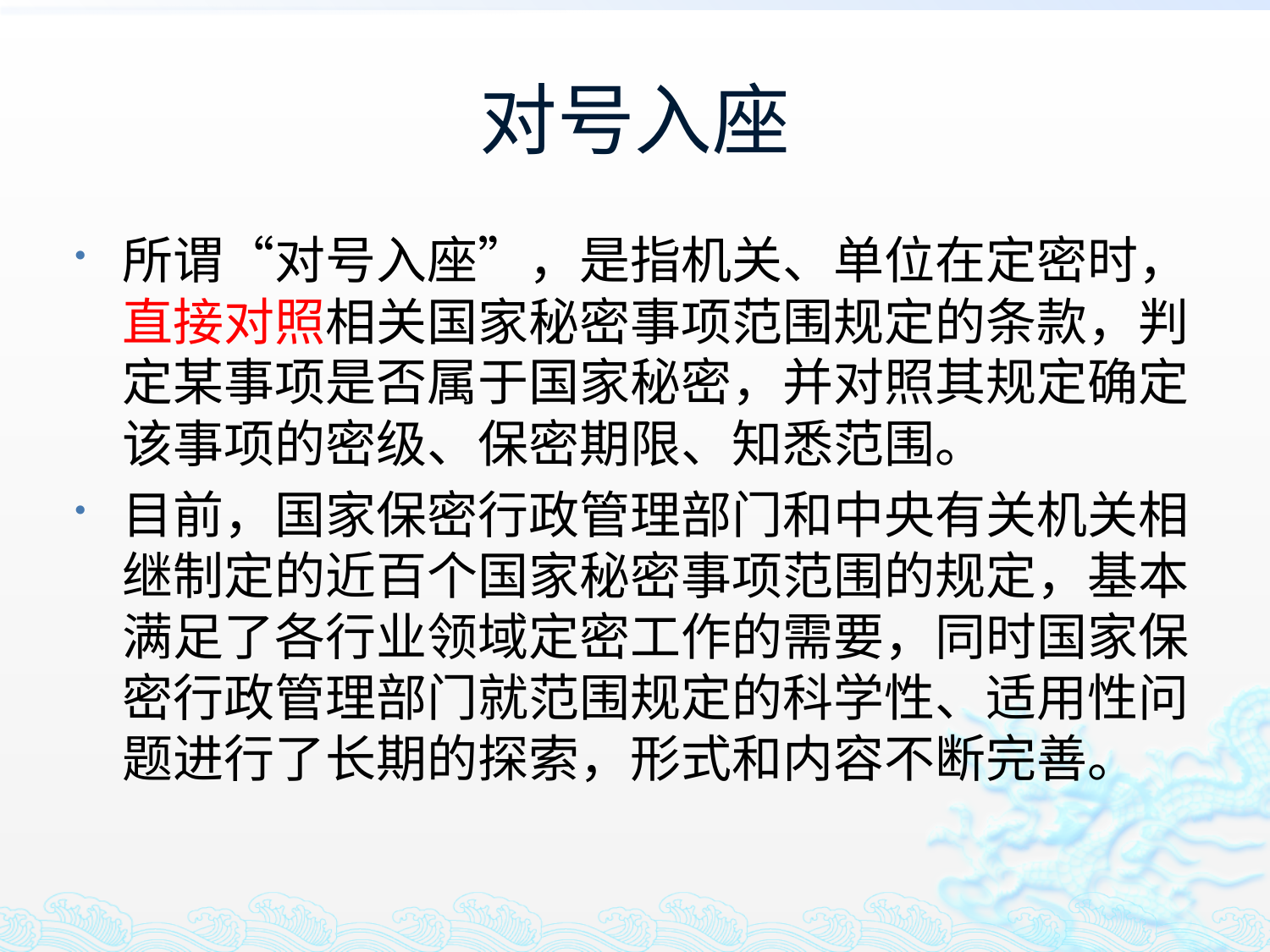

# 对号入座
所谓“对号入座”，是指机关、单位在定密时，直接对照相关国家秘密事项范围规定的条款，判定某事项是否属于国家秘密，并对照其规定确定该事项的密级、保密期限、知悉范围。
目前，国家保密行政管理部门和中央有关机关相继制定的近百个国家秘密事项范围的规定，基本满足了各行业领域定密工作的需要，同时国家保密行政管理部门就范围规定的科学性、适用性问题进行了长期的探索，形式和内容不断完善。